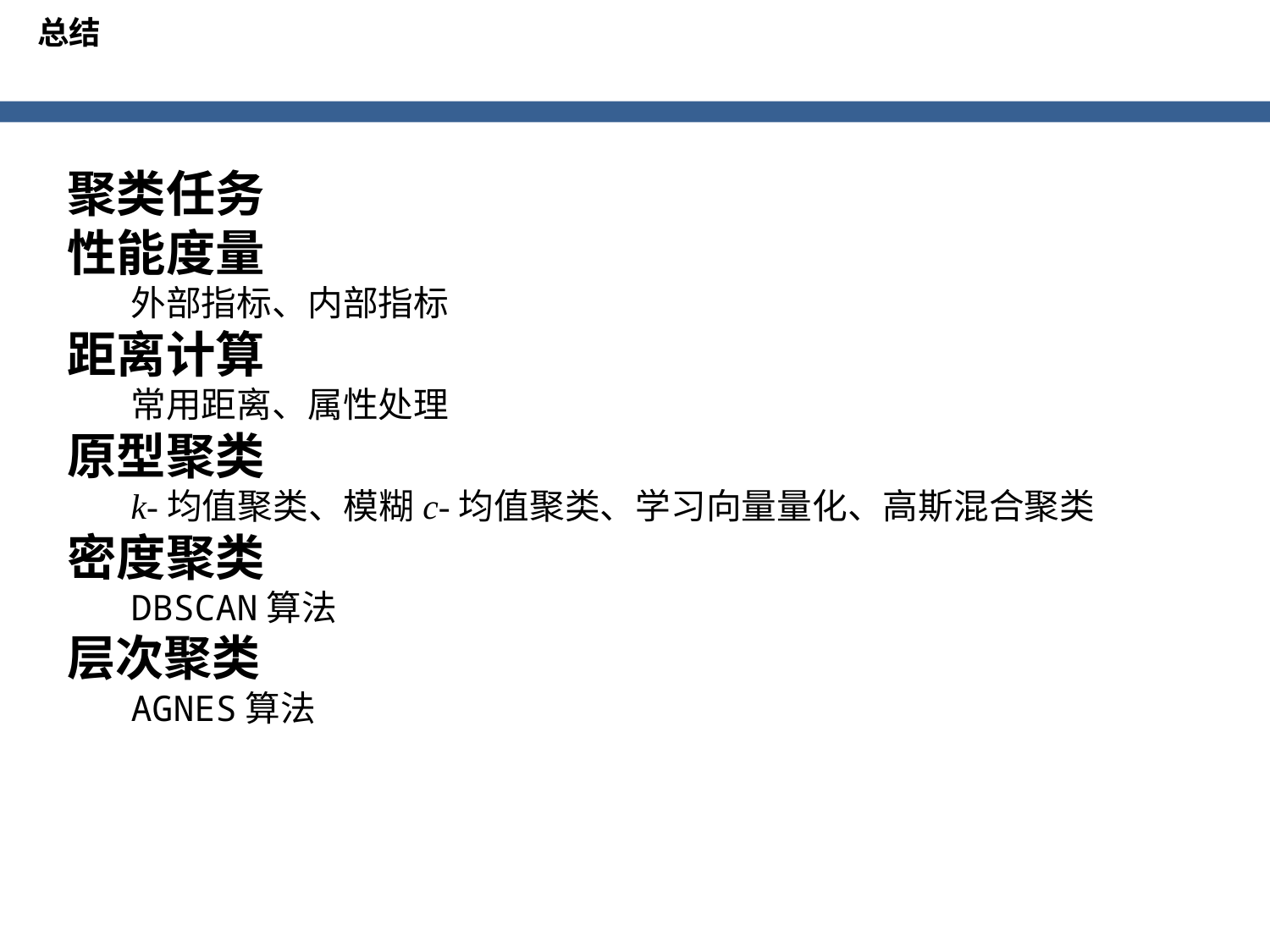

总结
聚类任务
性能度量
外部指标、内部指标
距离计算
常用距离、属性处理
原型聚类
k-均值聚类、模糊c-均值聚类、学习向量量化、高斯混合聚类
密度聚类
DBSCAN算法
层次聚类
AGNES算法